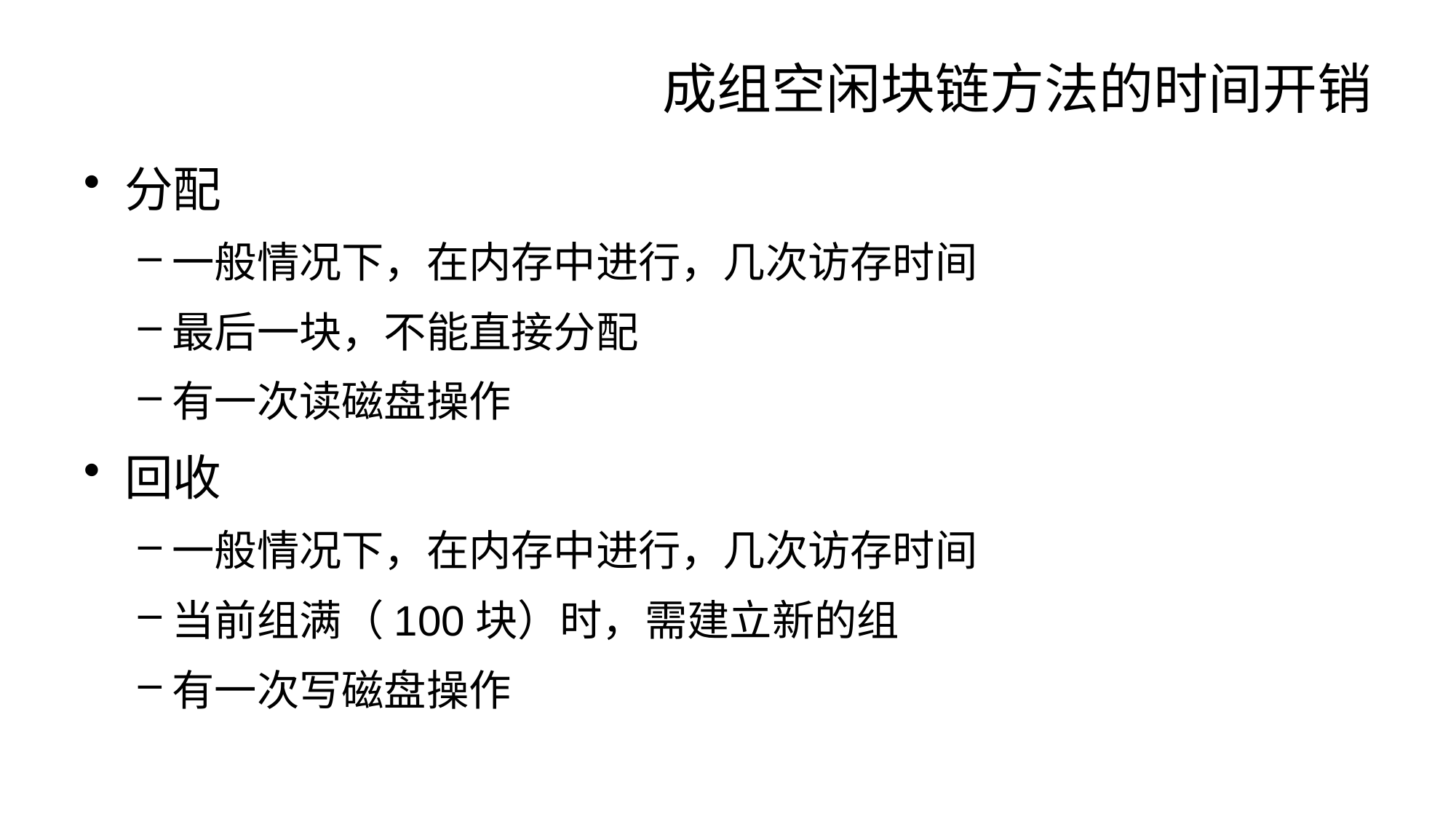

# 成组空闲块链方法的时间开销
分配
一般情况下，在内存中进行，几次访存时间
最后一块，不能直接分配
有一次读磁盘操作
回收
一般情况下，在内存中进行，几次访存时间
当前组满（100块）时，需建立新的组
有一次写磁盘操作